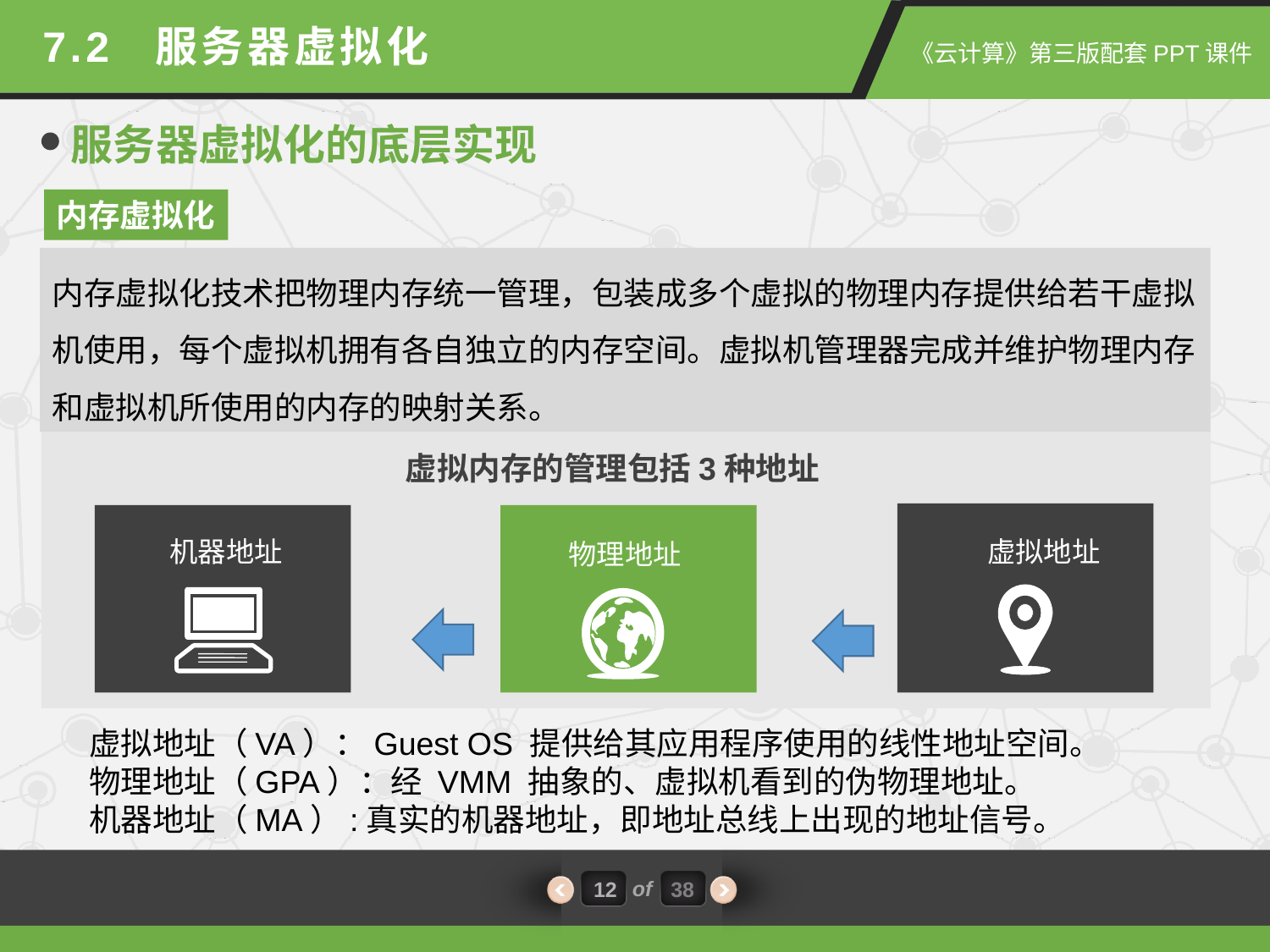

7.2  服务器虚拟化
服务器虚拟化的底层实现

内存虚拟化
内存虚拟化技术把物理内存统一管理，包装成多个虚拟的物理内存提供给若干虚拟机使用，每个虚拟机拥有各自独立的内存空间。虚拟机管理器完成并维护物理内存和虚拟机所使用的内存的映射关系。

虚拟内存的管理包括3种地址

虚拟地址
机器地址
物理地址

虚拟地址（VA）：Guest OS 提供给其应用程序使用的线性地址空间。
物理地址（GPA）：经 VMM 抽象的、虚拟机看到的伪物理地址。
机器地址（MA）:真实的机器地址，即地址总线上出现的地址信号。
12